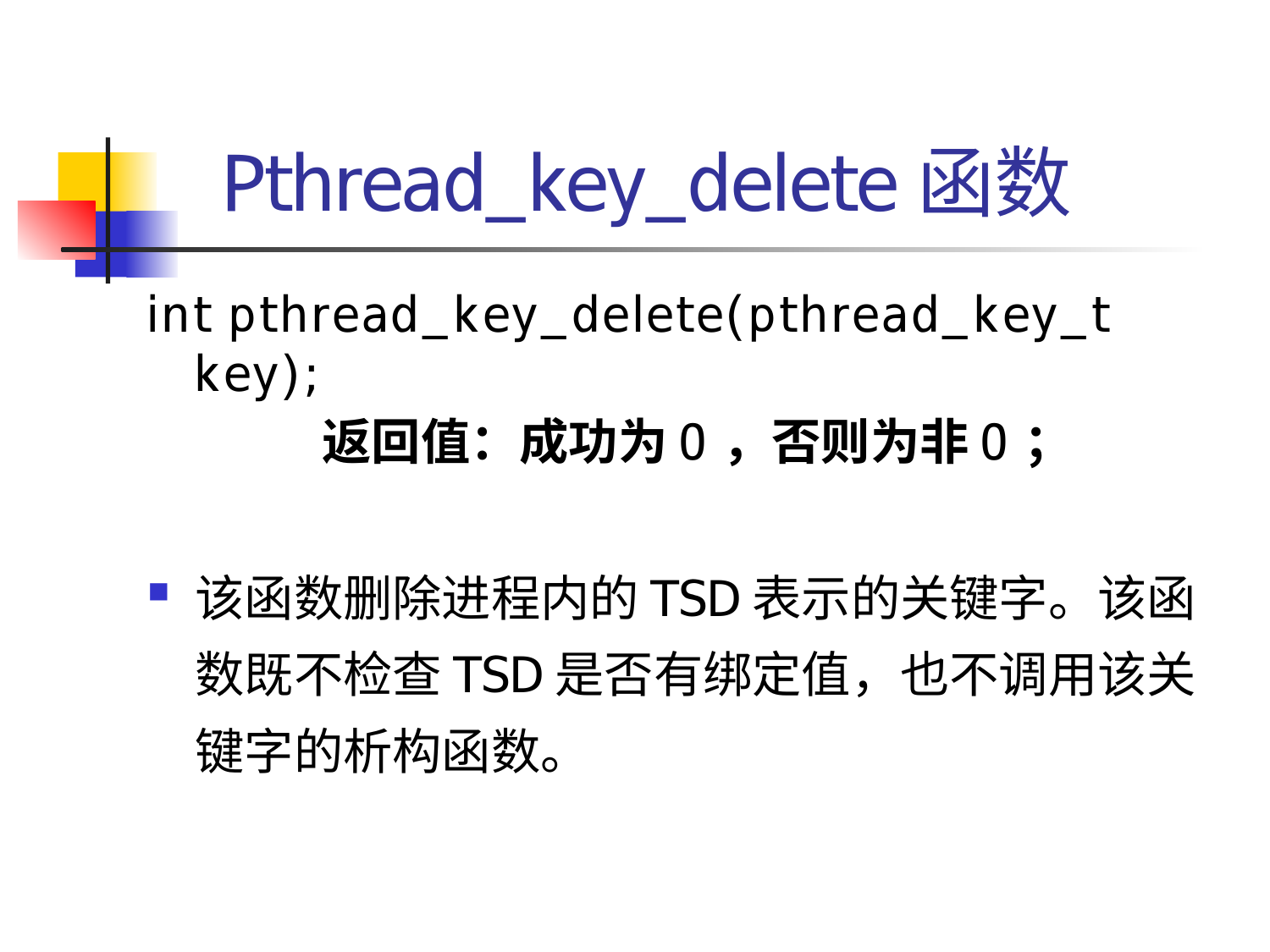

# Pthread_key_delete函数
int pthread_key_delete(pthread_key_t key);
		返回值：成功为0，否则为非0；

该函数删除进程内的TSD表示的关键字。该函数既不检查TSD是否有绑定值，也不调用该关键字的析构函数。